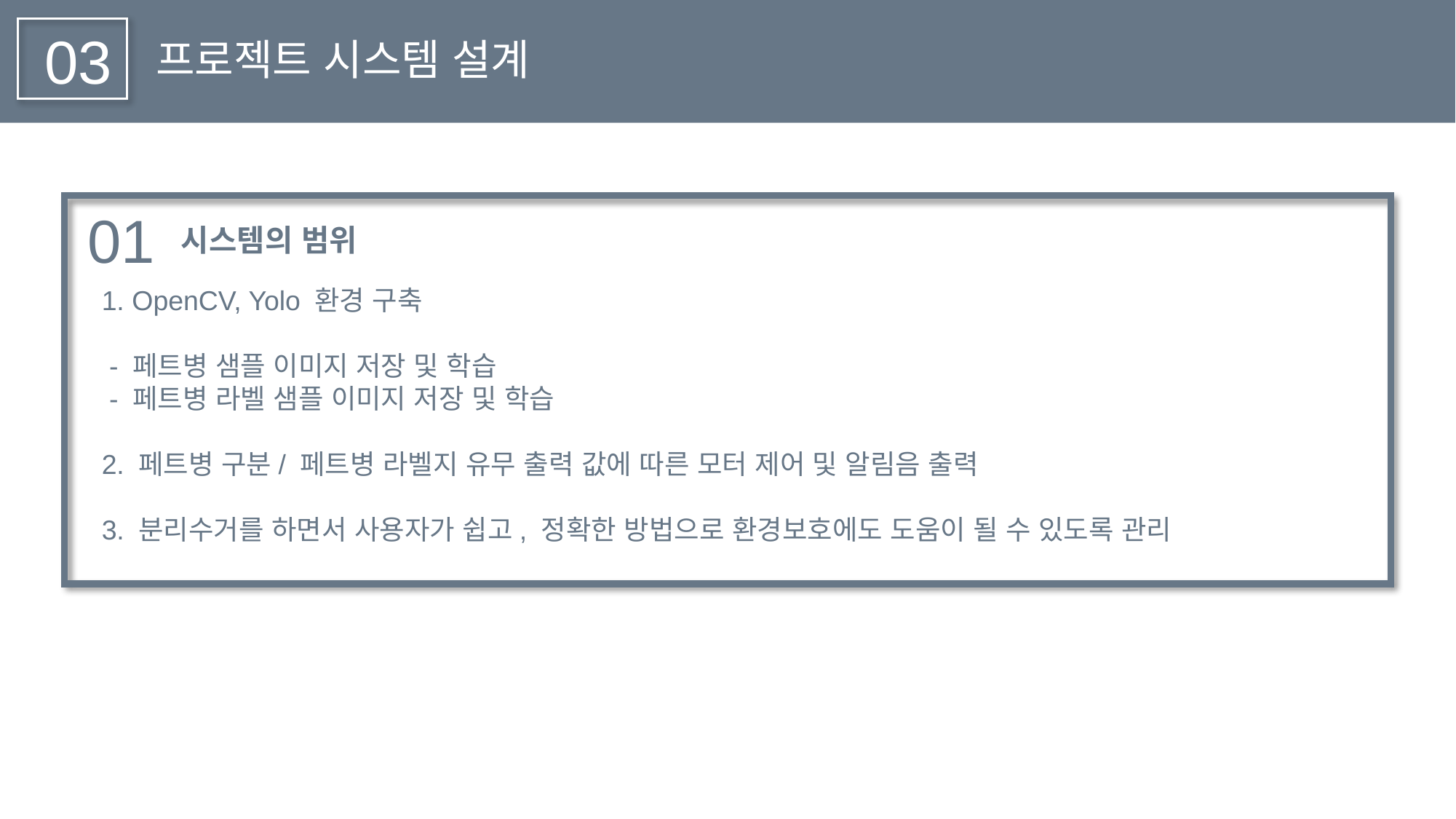

03
프로젝트 시스템 설계

01
시스템의 범위
1. OpenCV, Yolo 환경 구축

 - 페트병 샘플 이미지 저장 및 학습
 - 페트병 라벨 샘플 이미지 저장 및 학습

2. 페트병 구분/ 페트병 라벨지 유무 출력 값에 따른 모터 제어 및 알림음 출력

3. 분리수거를 하면서 사용자가 쉽고, 정확한 방법으로 환경보호에도 도움이 될 수 있도록 관리